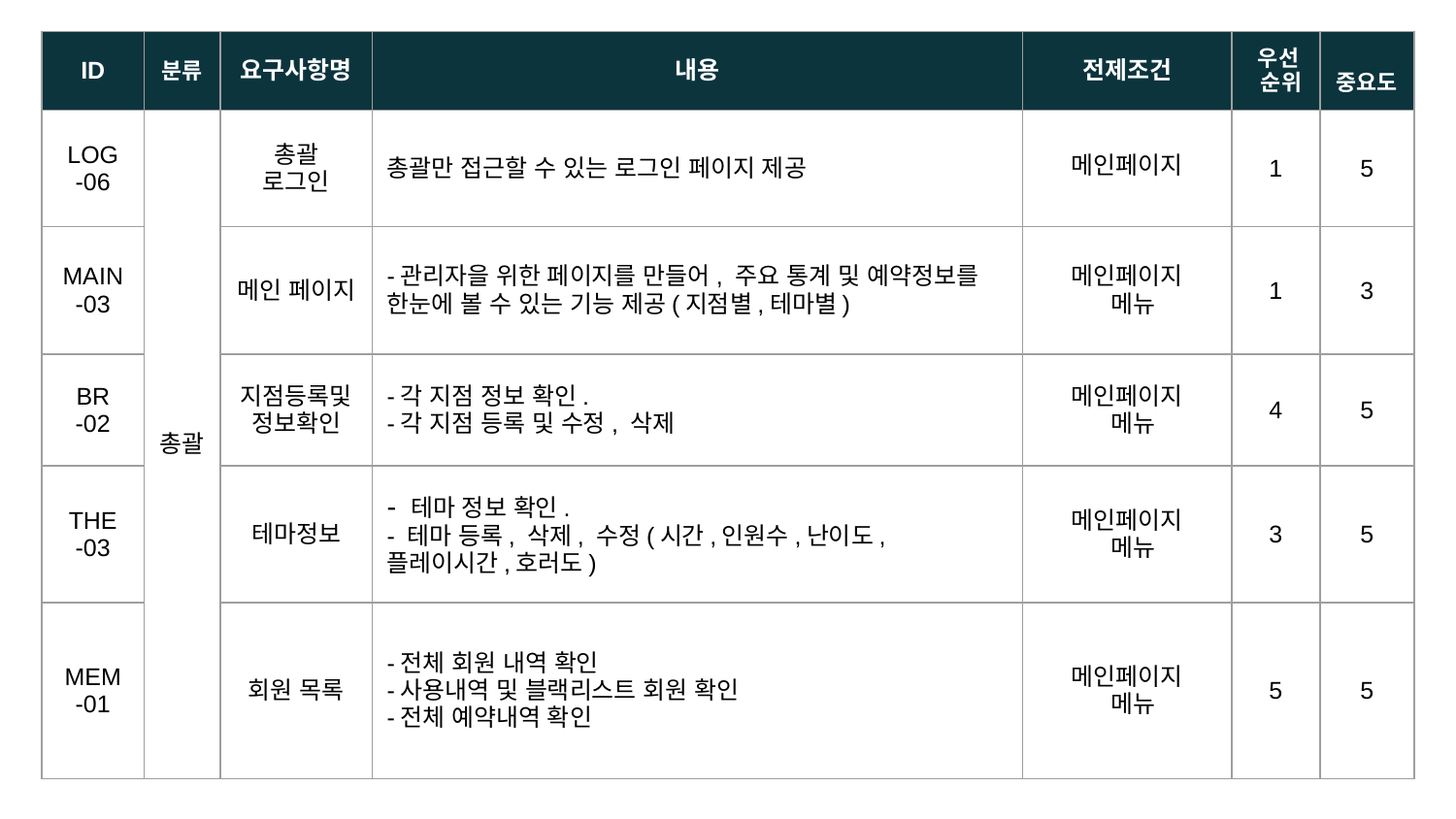

| ID | 분류 | 요구사항명 | 내용 | 전제조건 | 우선 순위 | 중요도 |
| --- | --- | --- | --- | --- | --- | --- |
| LOG -06 | 총괄 | 총괄 로그인 | 총괄만 접근할 수 있는 로그인 페이지 제공 | 메인페이지 | 1 | 5 |
| MAIN -03 |  | 메인 페이지 | -관리자을 위한 페이지를 만들어, 주요 통계 및 예약정보를 한눈에 볼 수 있는 기능 제공(지점별,테마별) | 메인페이지 메뉴 | 1 | 3 |
| BR -02 |  | 지점등록및 정보확인 | -각 지점 정보 확인. -각 지점 등록 및 수정, 삭제 | 메인페이지 메뉴 | 4 | 5 |
| THE -03 |  | 테마정보 | - 테마 정보 확인. - 테마 등록, 삭제, 수정(시간,인원수,난이도, 플레이시간,호러도) | 메인페이지 메뉴 | 3 | 5 |
| MEM -01 |  | 회원 목록 | -전체 회원 내역 확인 -사용내역 및 블랙리스트 회원 확인 -전체 예약내역 확인 | 메인페이지 메뉴 | 5 | 5 |